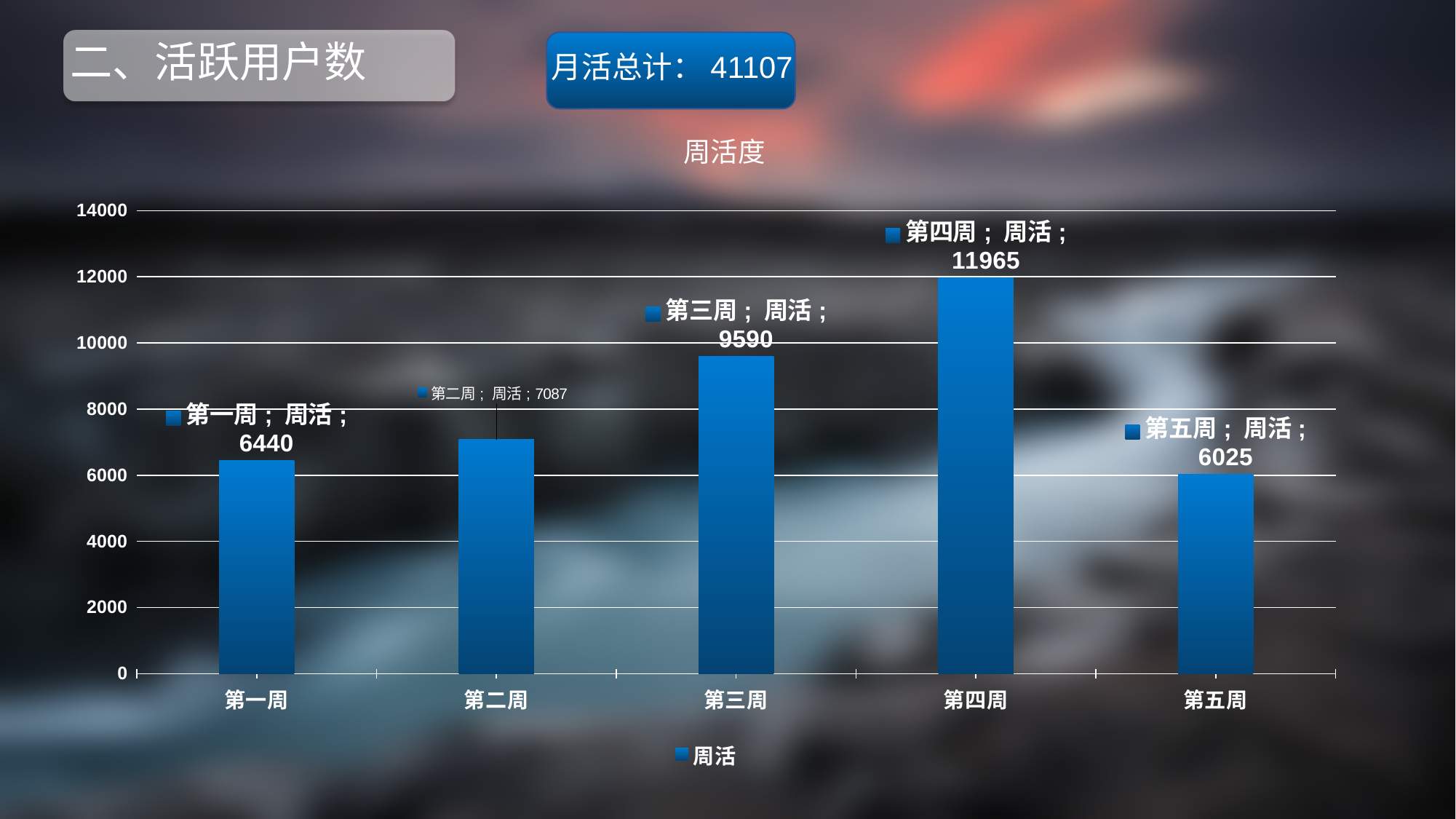

# 二、活跃用户数

月活总计：41107

### Chart: 周活度

| Category | 周活 |
|---|---|
| 第一周 | 6440.0 |
| 第二周 | 7087.0 |
| 第三周 | 9590.0 |
| 第四周 | 11965.0 |
| 第五周 | 6025.0 |